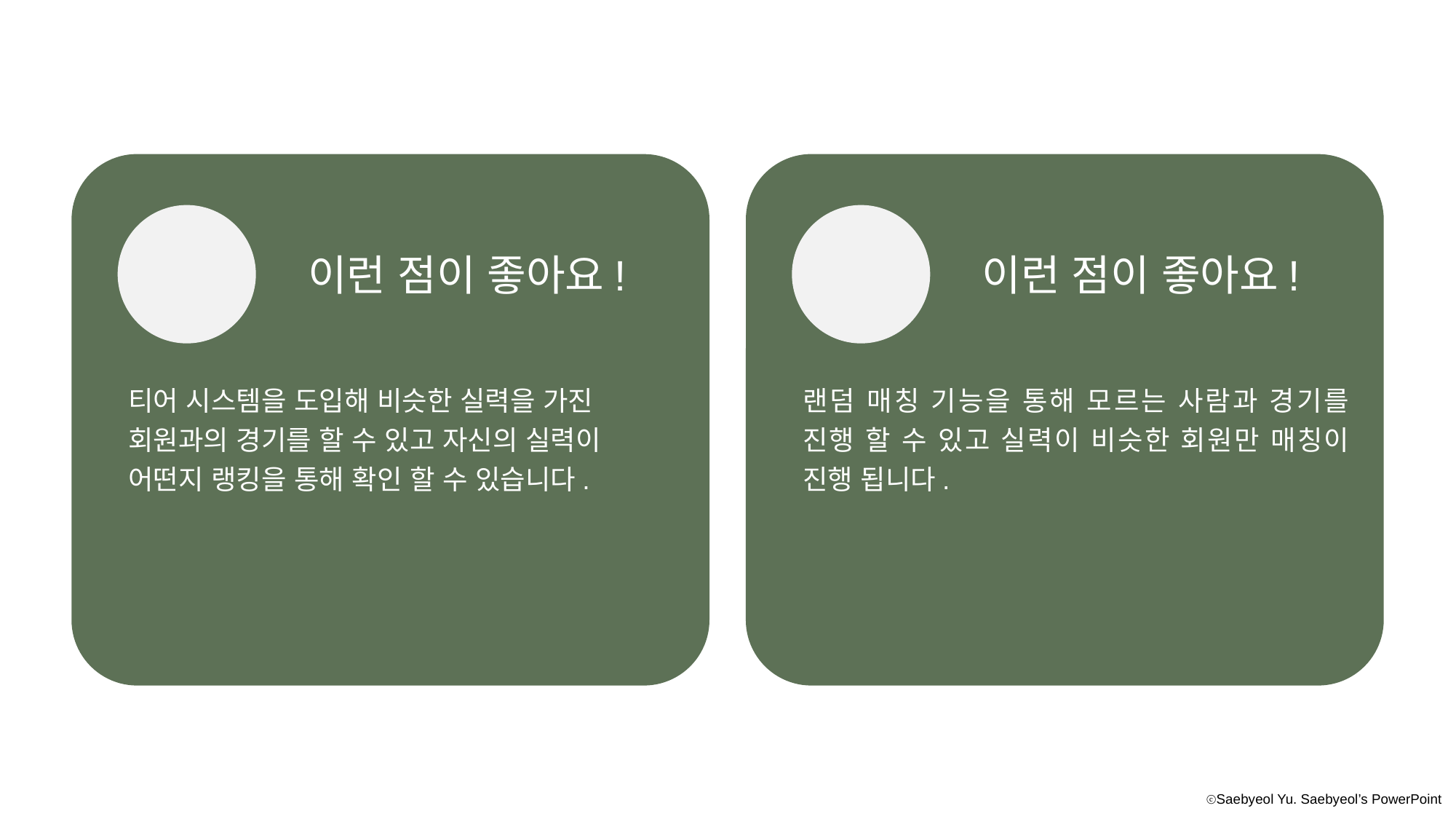

이런 점이 좋아요!
티어 시스템을 도입해 비슷한 실력을 가진
회원과의 경기를 할 수 있고 자신의 실력이
어떤지 랭킹을 통해 확인 할 수 있습니다.

이런 점이 좋아요!
랜덤 매칭 기능을 통해 모르는 사람과 경기를 진행 할 수 있고 실력이 비슷한 회원만 매칭이 진행 됩니다.